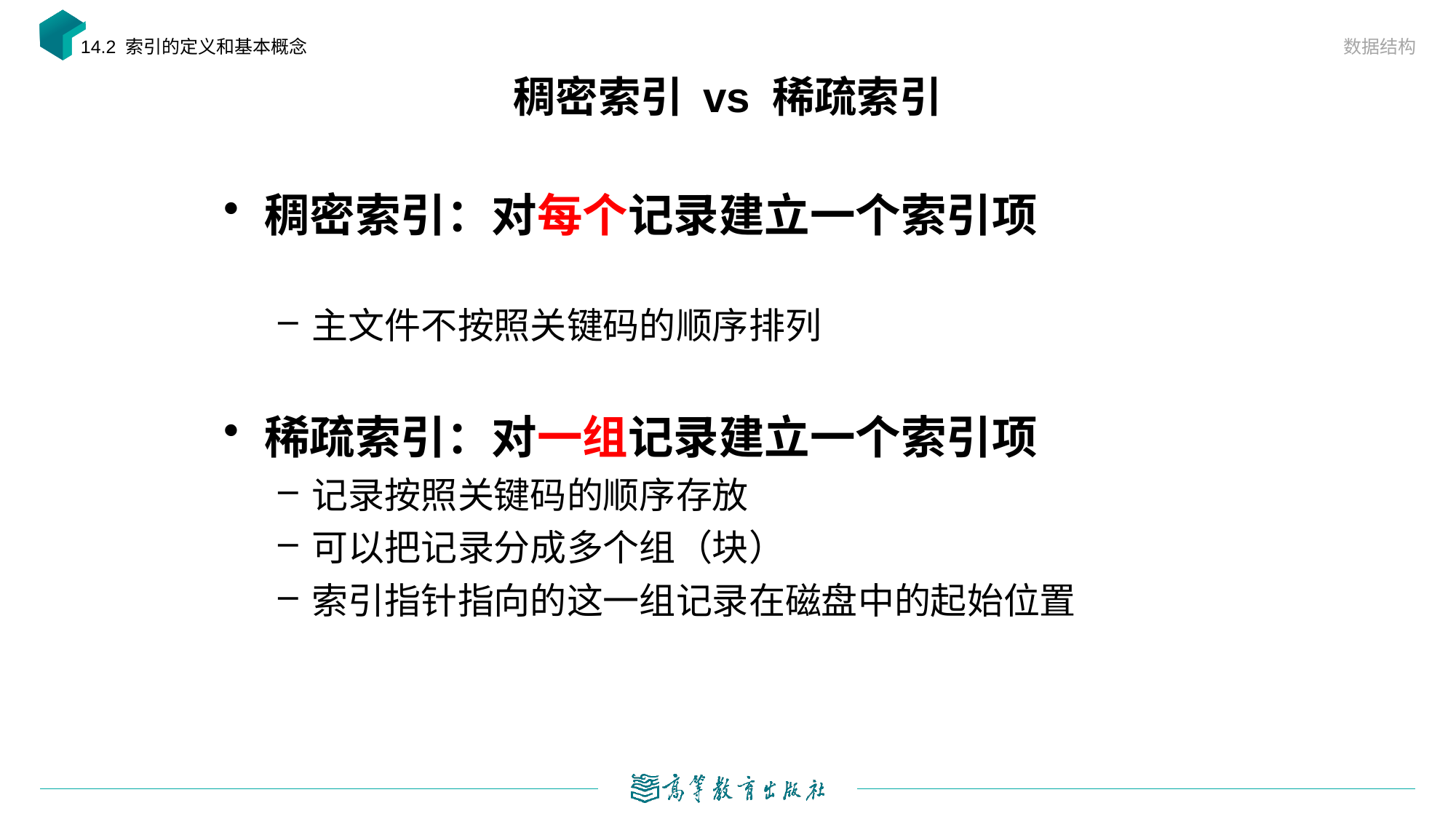

数据结构
14.2 索引的定义和基本概念
# 稠密索引 vs 稀疏索引
稠密索引：对每个记录建立一个索引项

主文件不按照关键码的顺序排列

稀疏索引：对一组记录建立一个索引项
记录按照关键码的顺序存放
可以把记录分成多个组（块）
索引指针指向的这一组记录在磁盘中的起始位置